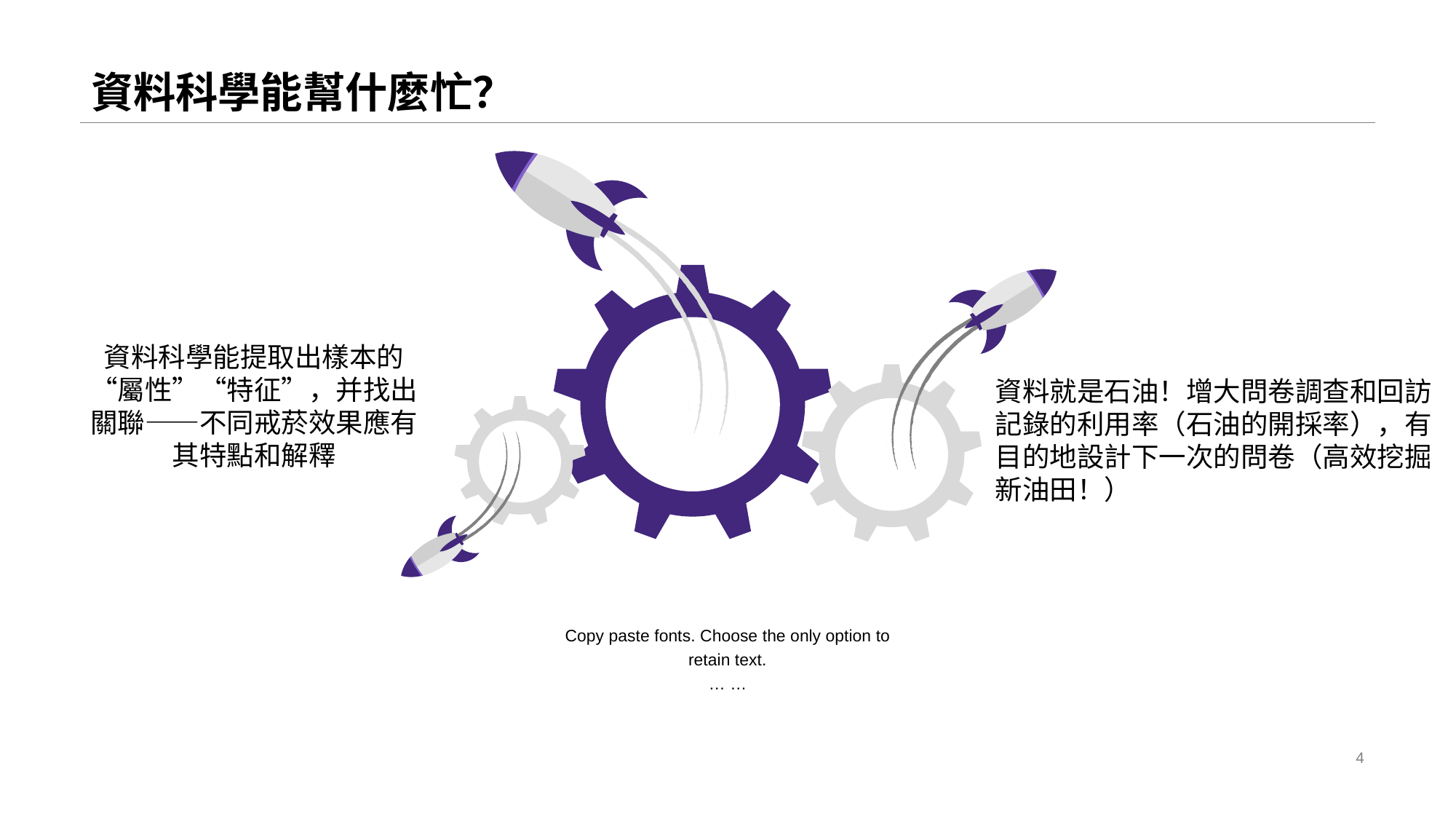

# 資料科學能幫什麼忙？

資料科學能提取出樣本的“屬性”“特征”，并找出關聯——不同戒菸效果應有其特點和解釋
Copy paste fonts. Choose the only option to retain text.
… …

資料就是石油！增大問卷調查和回訪記錄的利用率（石油的開採率），有目的地設計下一次的問卷（高效挖掘新油田！）

4